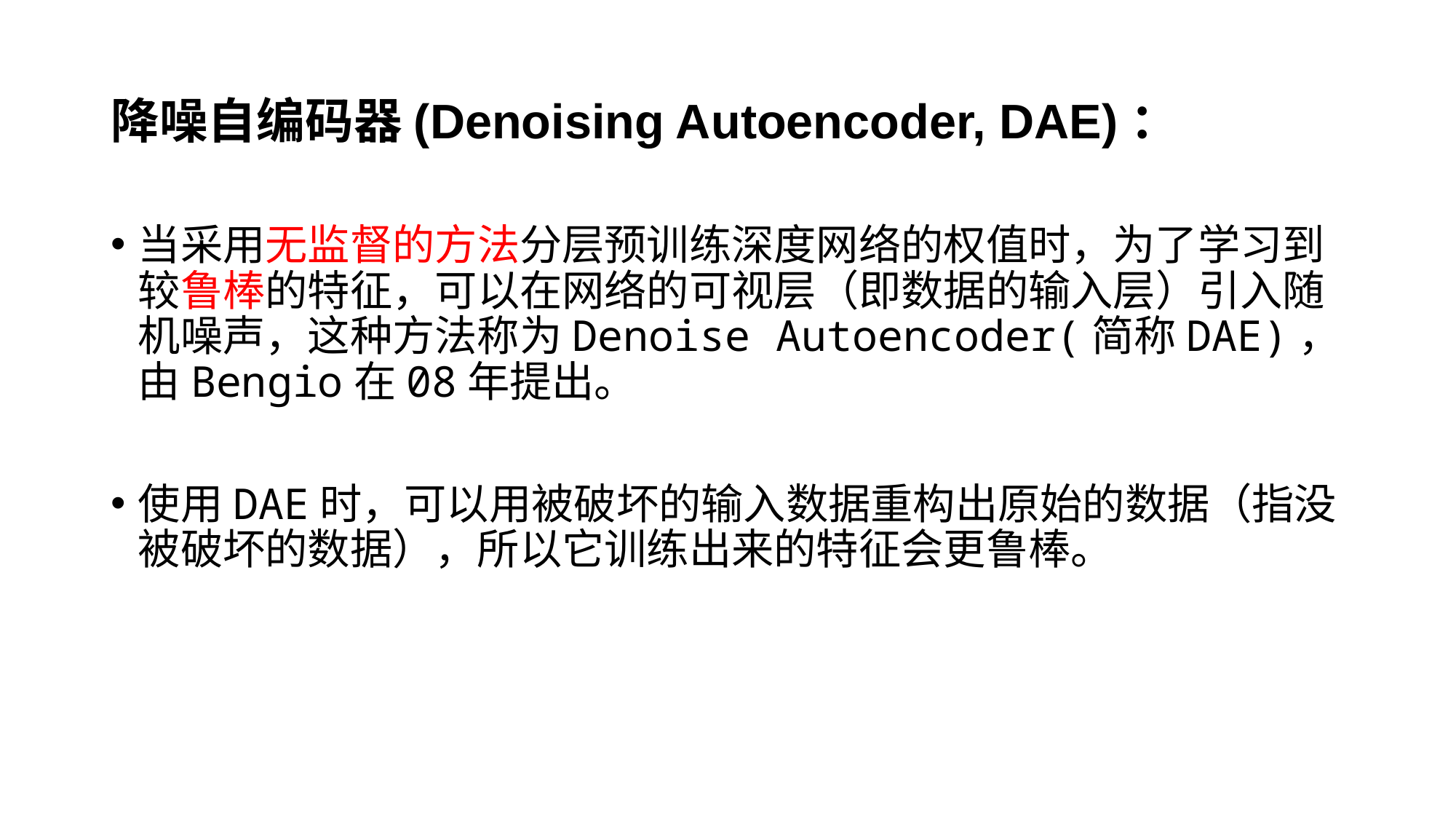

# 降噪自编码器(Denoising Autoencoder, DAE)：
当采用无监督的方法分层预训练深度网络的权值时，为了学习到较鲁棒的特征，可以在网络的可视层（即数据的输入层）引入随机噪声，这种方法称为Denoise Autoencoder(简称DAE)，由Bengio在08年提出。

使用DAE时，可以用被破坏的输入数据重构出原始的数据（指没被破坏的数据），所以它训练出来的特征会更鲁棒。